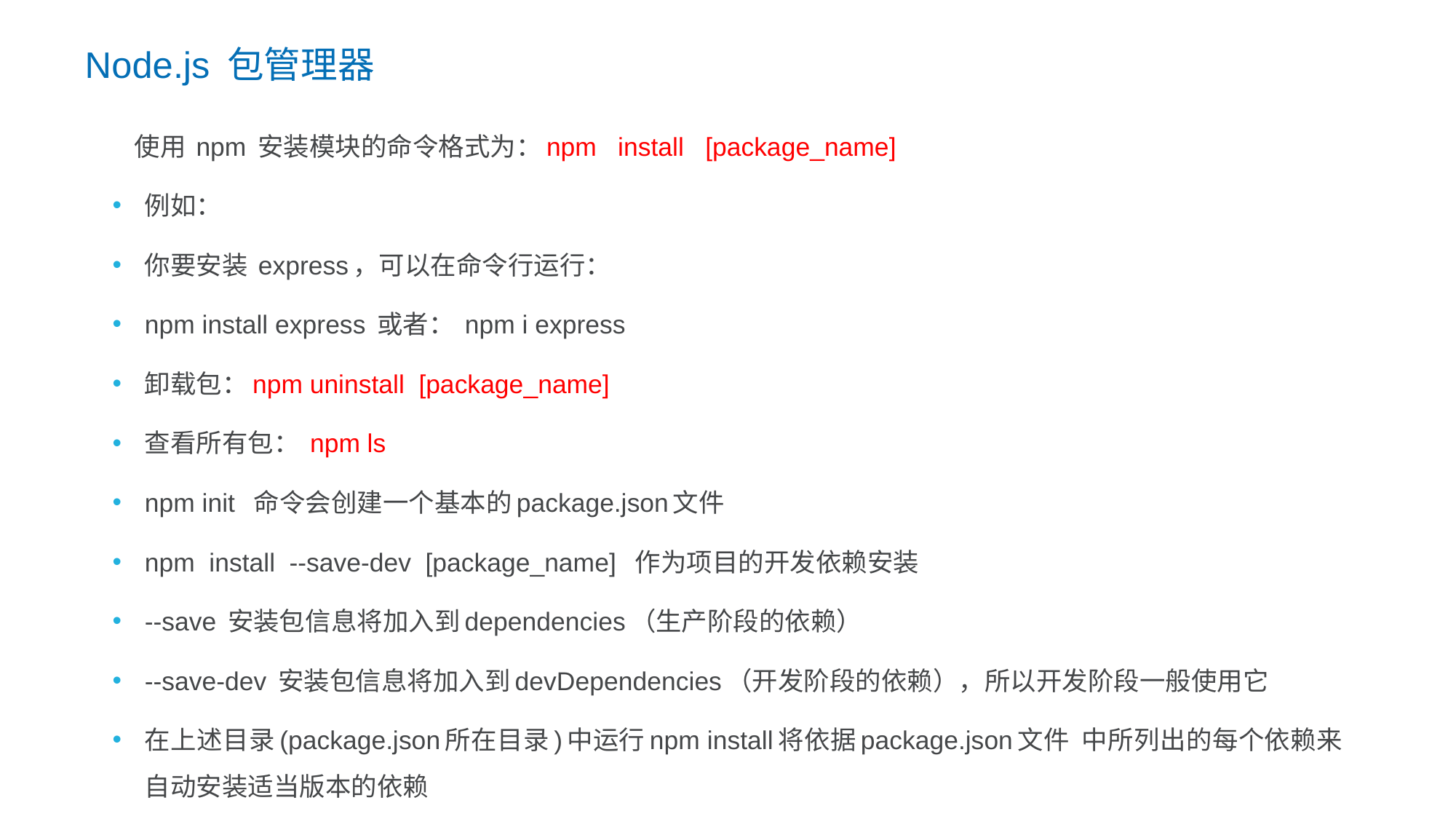

Node.js 包管理器
   使用 npm 安装模块的命令格式为：npm   install   [package_name]
例如：
你要安装 express，可以在命令行运行：
npm install express 或者： npm i express
卸载包：npm uninstall  [package_name]
查看所有包： npm ls
npm init  命令会创建一个基本的package.json文件
npm  install  --save-dev  [package_name]  作为项目的开发依赖安装
--save 安装包信息将加入到dependencies（生产阶段的依赖）
--save-dev 安装包信息将加入到devDependencies（开发阶段的依赖），所以开发阶段一般使用它
在上述目录(package.json所在目录)中运行npm install将依据package.json文件  中所列出的每个依赖来自动安装适当版本的依赖